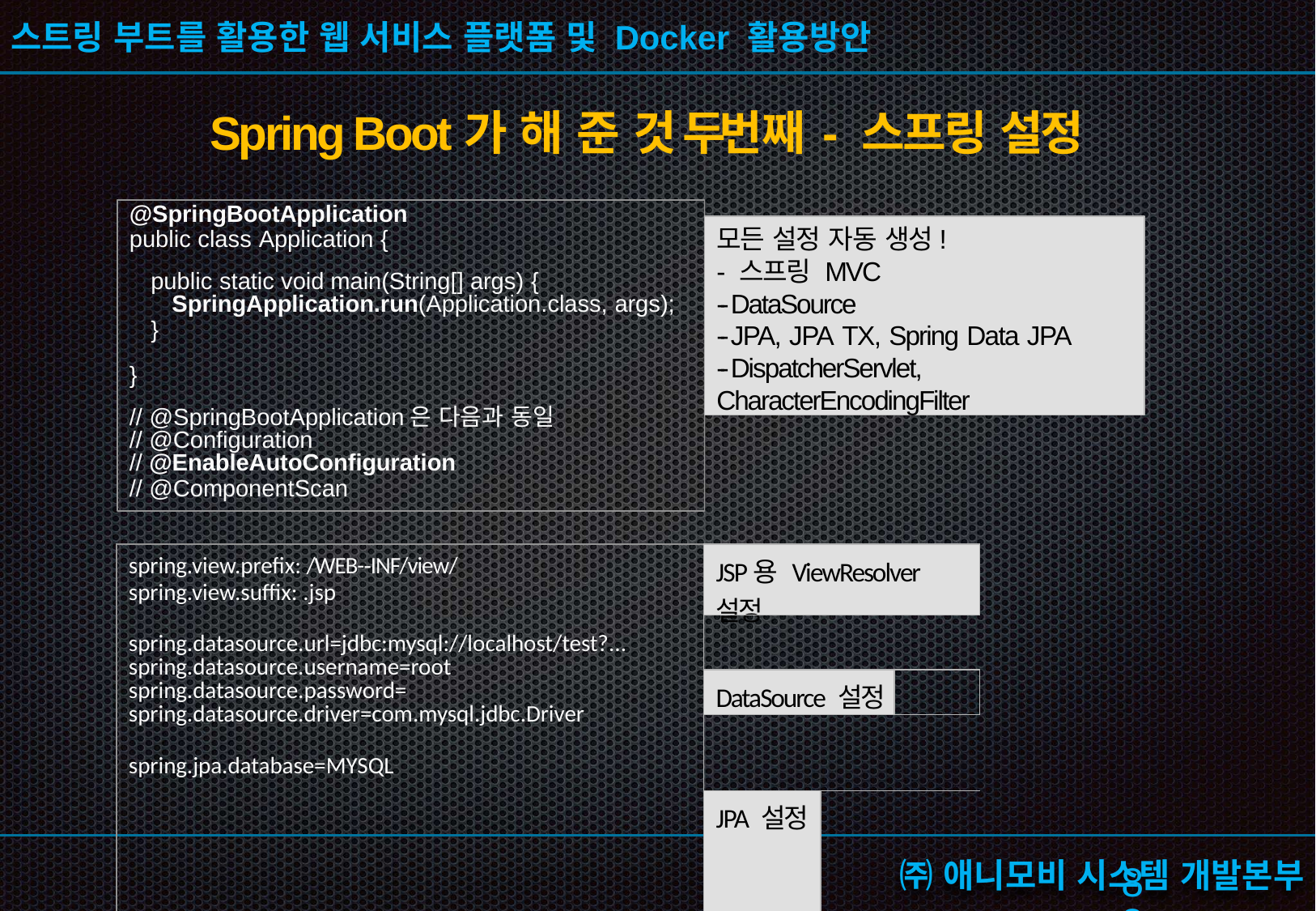

Spring Boot가 해 준 것 두번 째 -  스프링 설정
@SpringBootApplication
public class Application {
public static void main(String[] args) {
SpringApplication.run(Application.class, args);
}
}
// @SpringBootApplication은 다음과 동일
// @Conﬁguration
// @EnableAutoConﬁguration
// @ComponentScan

모든 설정 자동 생성!
- 스프링 MVC
-­‐ DataSource
-­‐ JPA, JPA TX, Spring Data JPA
-­‐ DispatcherServlet, CharacterEncodingFilter
| spring.view.preﬁx: /WEB-­‐INF/view/ spring.view.suﬃx: .jsp spring.datasource.url=jdbc:mysql://localhost/test?... spring.datasource.username=root spring.datasource.password= spring.datasource.driver=com.mysql.jdbc.Driver spring.jpa.database=MYSQL | JSP용 ViewResolver 설정 |  |  |
| --- | --- | --- | --- |
|  |  |  |  |
|  | DataSource 설정 |  |  |
|  |  |  |  |
|  | JPA 설정 |  |  |
83